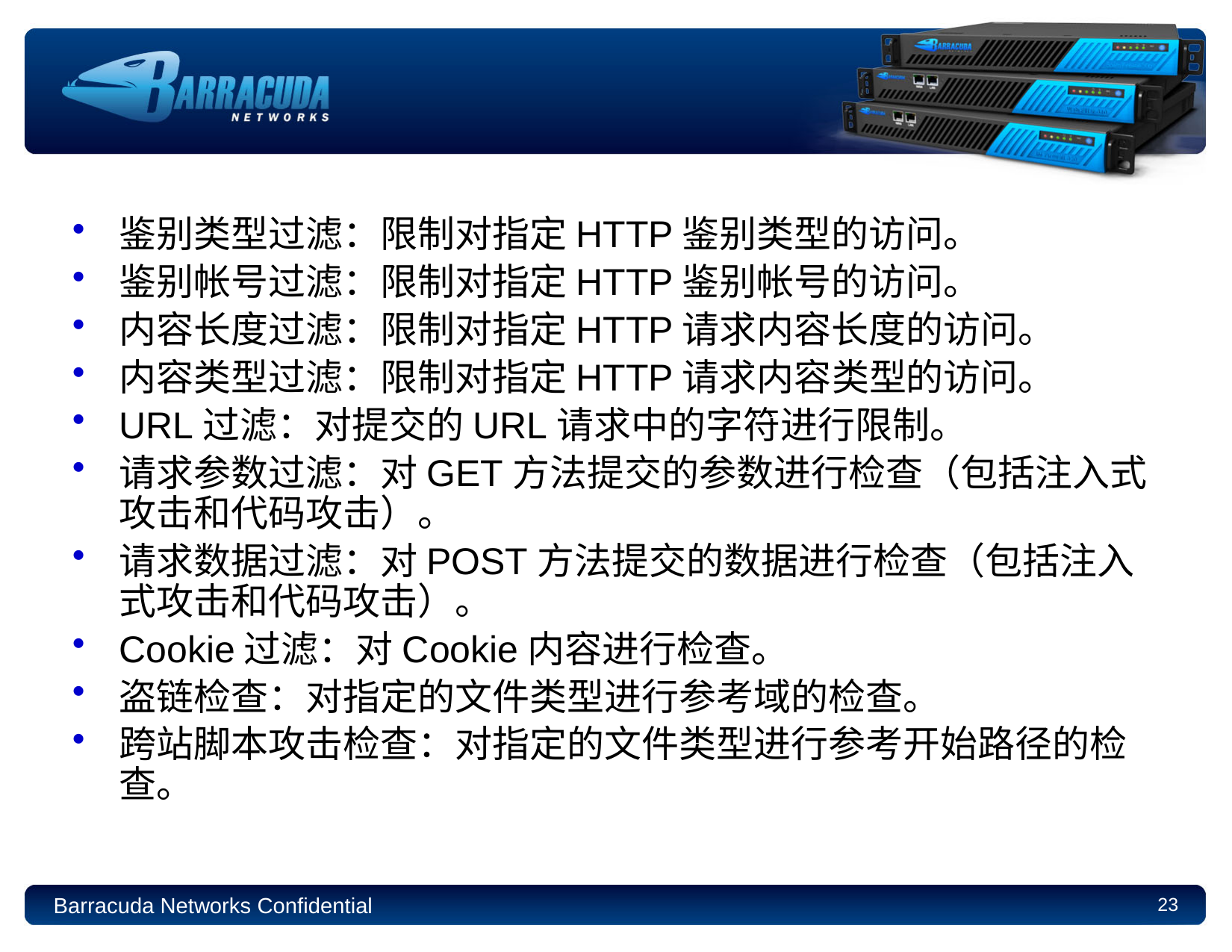

鉴别类型过滤：限制对指定HTTP鉴别类型的访问。
鉴别帐号过滤：限制对指定HTTP鉴别帐号的访问。
内容长度过滤：限制对指定HTTP请求内容长度的访问。
内容类型过滤：限制对指定HTTP请求内容类型的访问。
URL过滤：对提交的URL请求中的字符进行限制。
请求参数过滤：对GET方法提交的参数进行检查（包括注入式攻击和代码攻击）。
请求数据过滤：对POST方法提交的数据进行检查（包括注入式攻击和代码攻击）。
Cookie过滤：对Cookie内容进行检查。
盗链检查：对指定的文件类型进行参考域的检查。
跨站脚本攻击检查：对指定的文件类型进行参考开始路径的检查。
Barracuda Networks Confidential
23